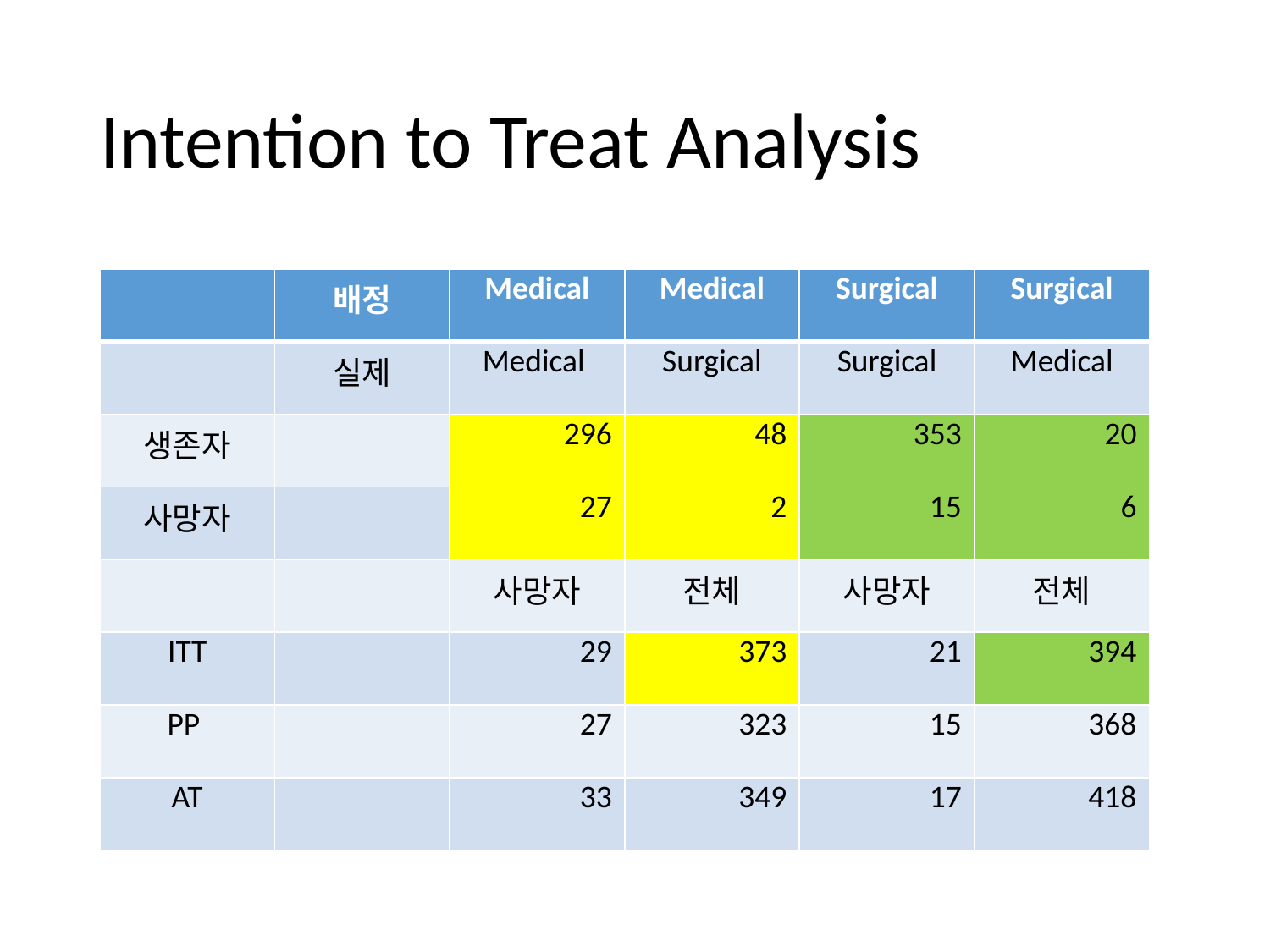

# Intention to Treat Analysis
|  | 배정 | Medical | Medical | Surgical | Surgical |
| --- | --- | --- | --- | --- | --- |
|  | 실제 | Medical | Surgical | Surgical | Medical |
| 생존자 |  | 296 | 48 | 353 | 20 |
| 사망자 |  | 27 | 2 | 15 | 6 |
|  |  | 사망자 | 전체 | 사망자 | 전체 |
| ITT |  | 29 | 373 | 21 | 394 |
| PP |  | 27 | 323 | 15 | 368 |
| AT |  | 33 | 349 | 17 | 418 |